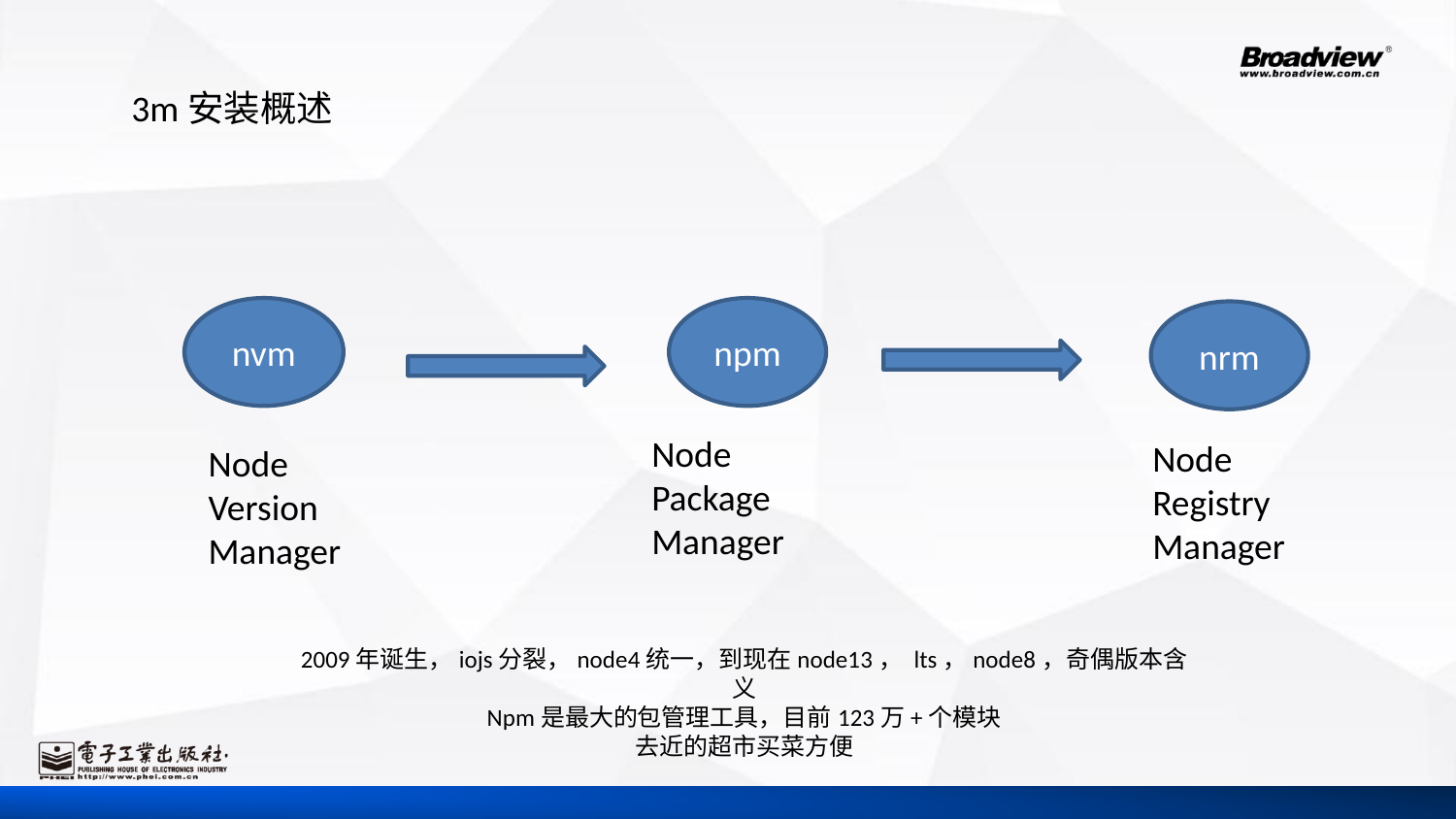

#
3m安装概述
nvm
npm
nrm

Node
Package
Manager
Node
Registry
Manager
Node
Version
Manager
2009年诞生，iojs分裂，node4统一，到现在node13， lts，node8，奇偶版本含义
Npm是最大的包管理工具，目前123万+个模块
去近的超市买菜方便